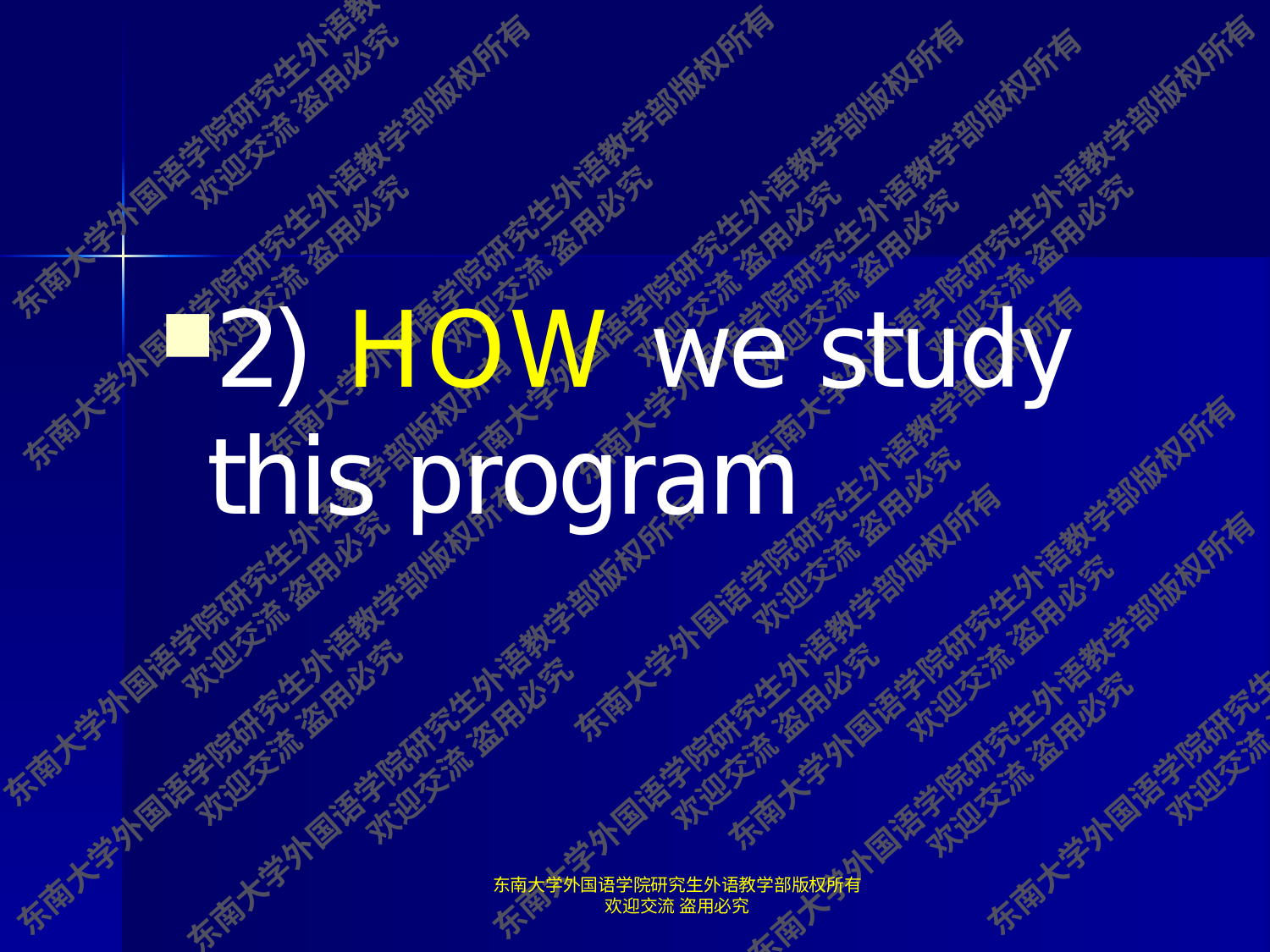

#
2) HOW we study this program

东南大学外国语学院研究生外语教学部版权所有 欢迎交流 盗用必究